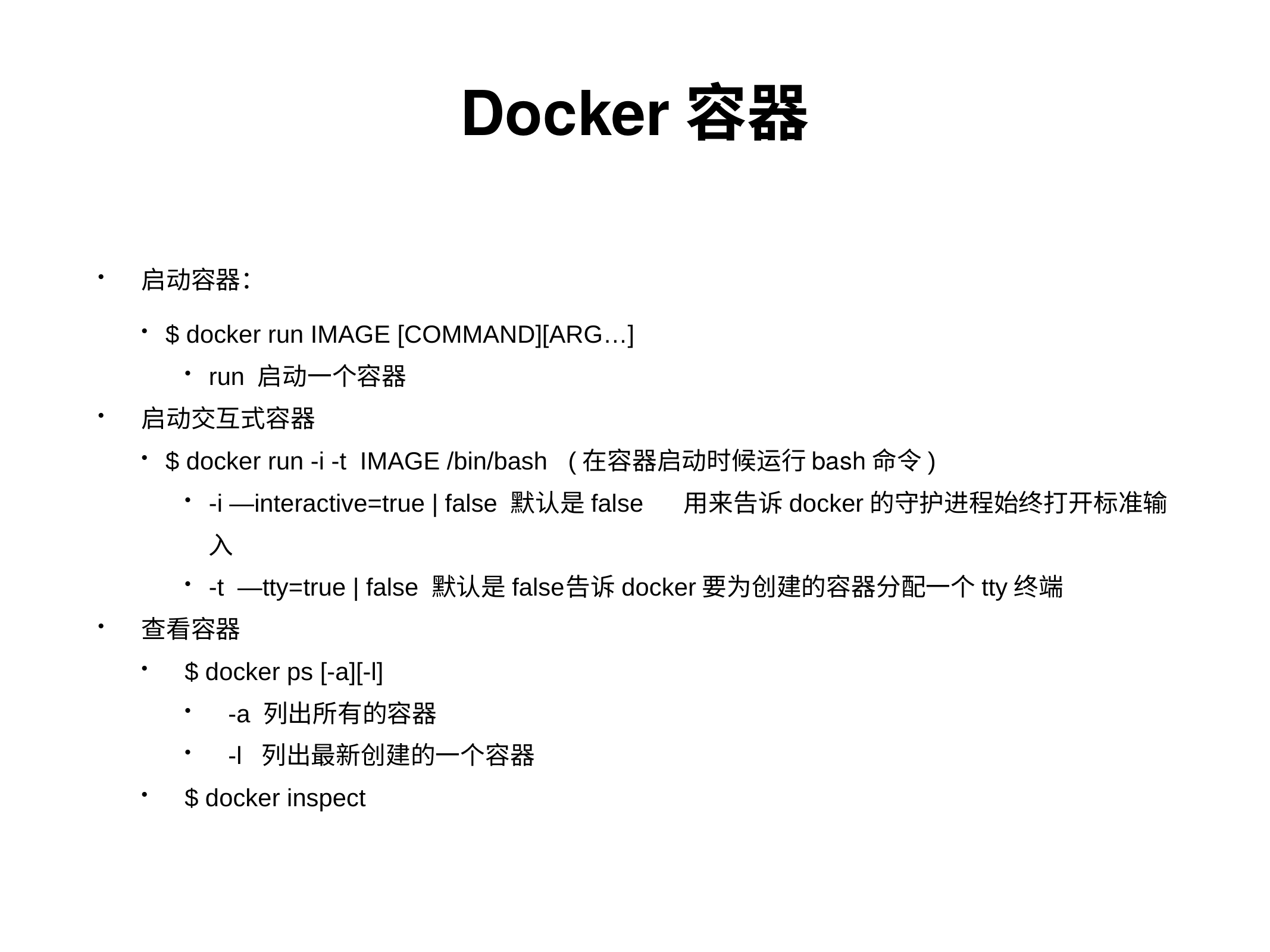

# Docker容器
启动容器：
$ docker run IMAGE [COMMAND][ARG…]
run 启动一个容器
启动交互式容器
$ docker run -i -t  IMAGE /bin/bash   (在容器启动时候运行bash命令)
-i —interactive=true | false 默认是false     用来告诉docker的守护进程始终打开标准输入
-t  —tty=true | false 默认是false	告诉docker要为创建的容器分配一个tty终端
查看容器
$ docker ps [-a][-l]
-a 列出所有的容器
-l  列出最新创建的一个容器
$ docker inspect